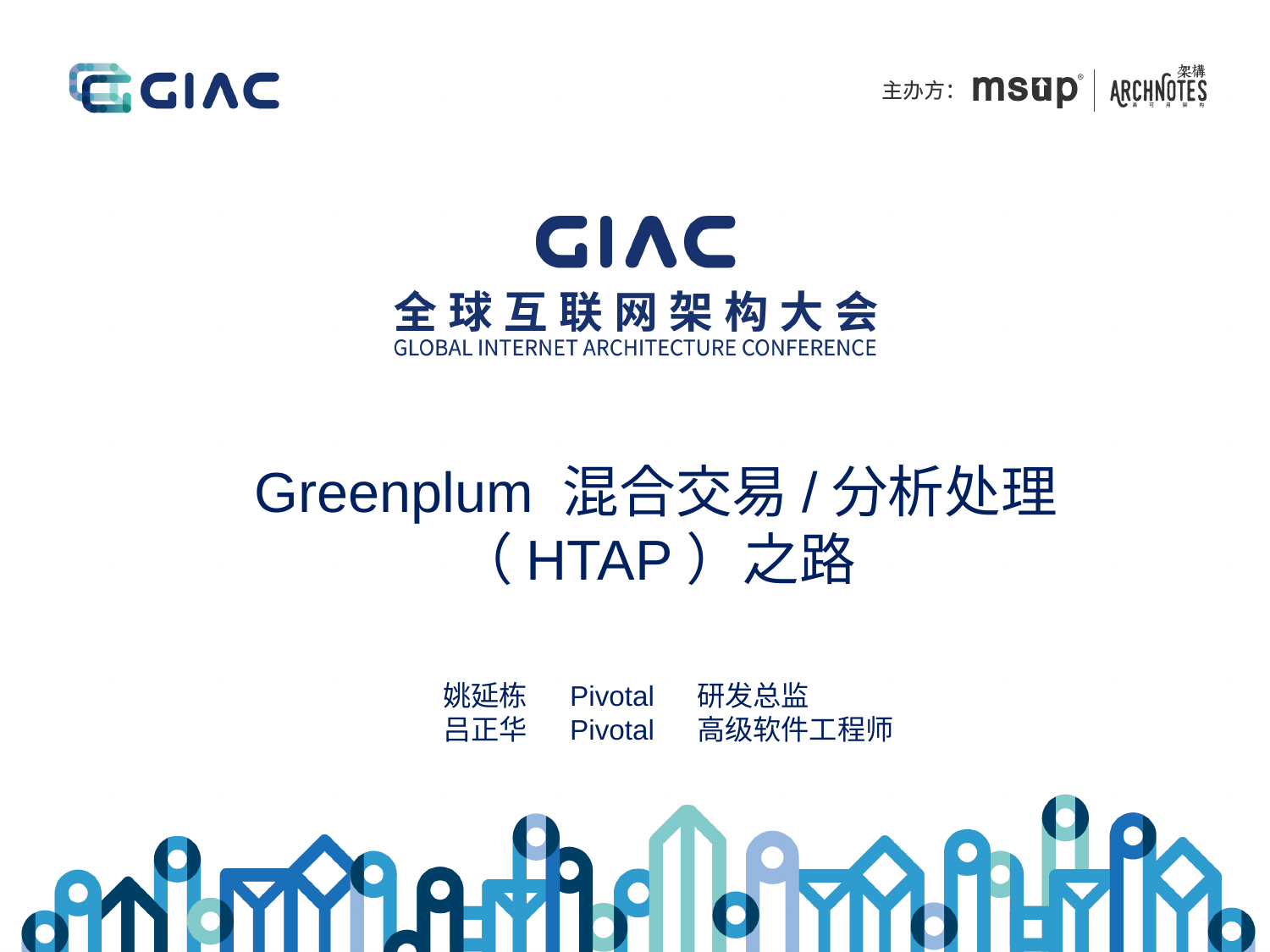

Greenplum 混合交易/分析处理（HTAP）之路
姚延栋	Pivotal 	研发总监
吕正华	Pivotal	高级软件工程师